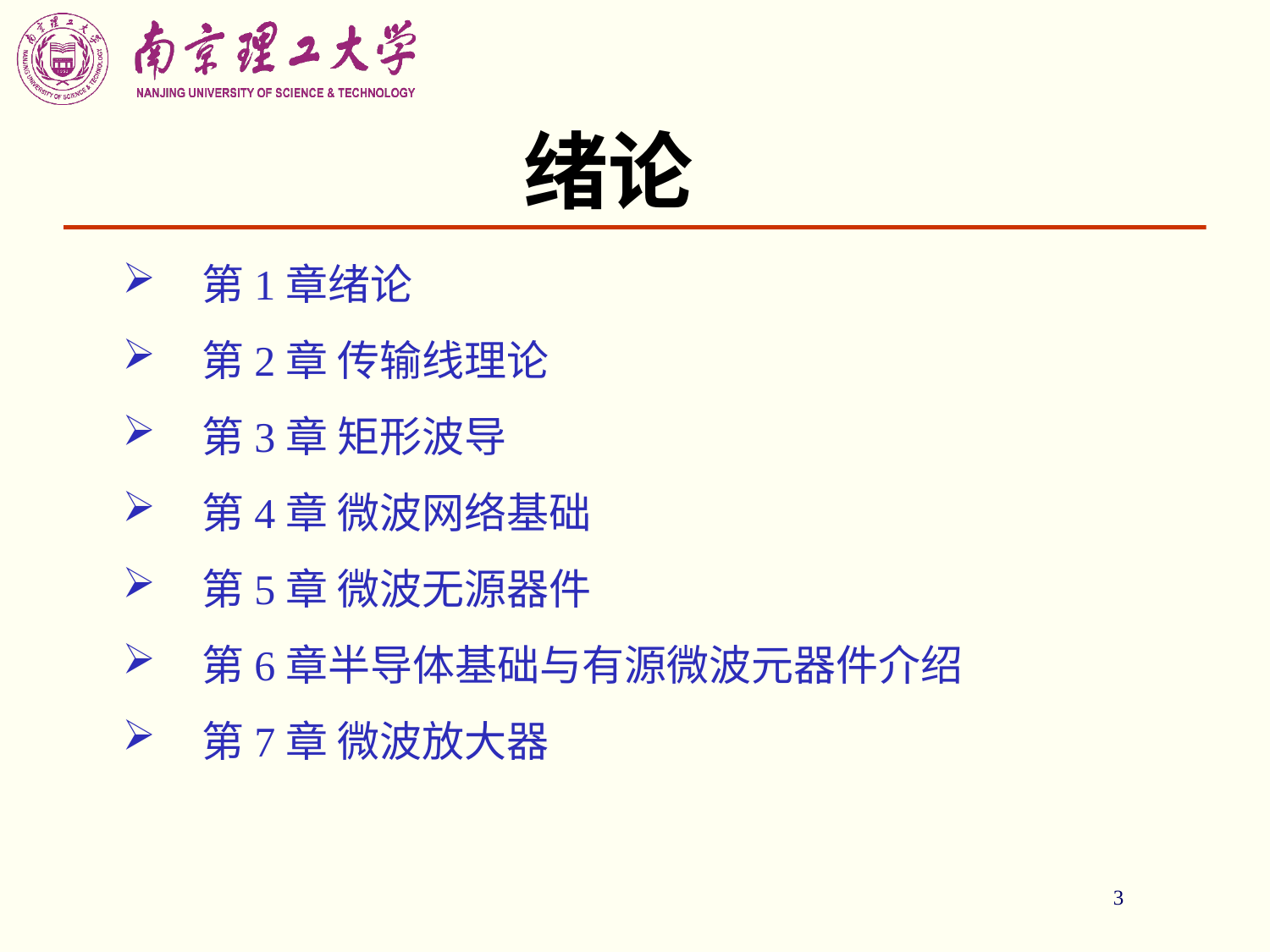

# 绪论
第1章绪论
第2章 传输线理论
第3章 矩形波导
第4章 微波网络基础
第5章 微波无源器件
第6章半导体基础与有源微波元器件介绍
第7章 微波放大器